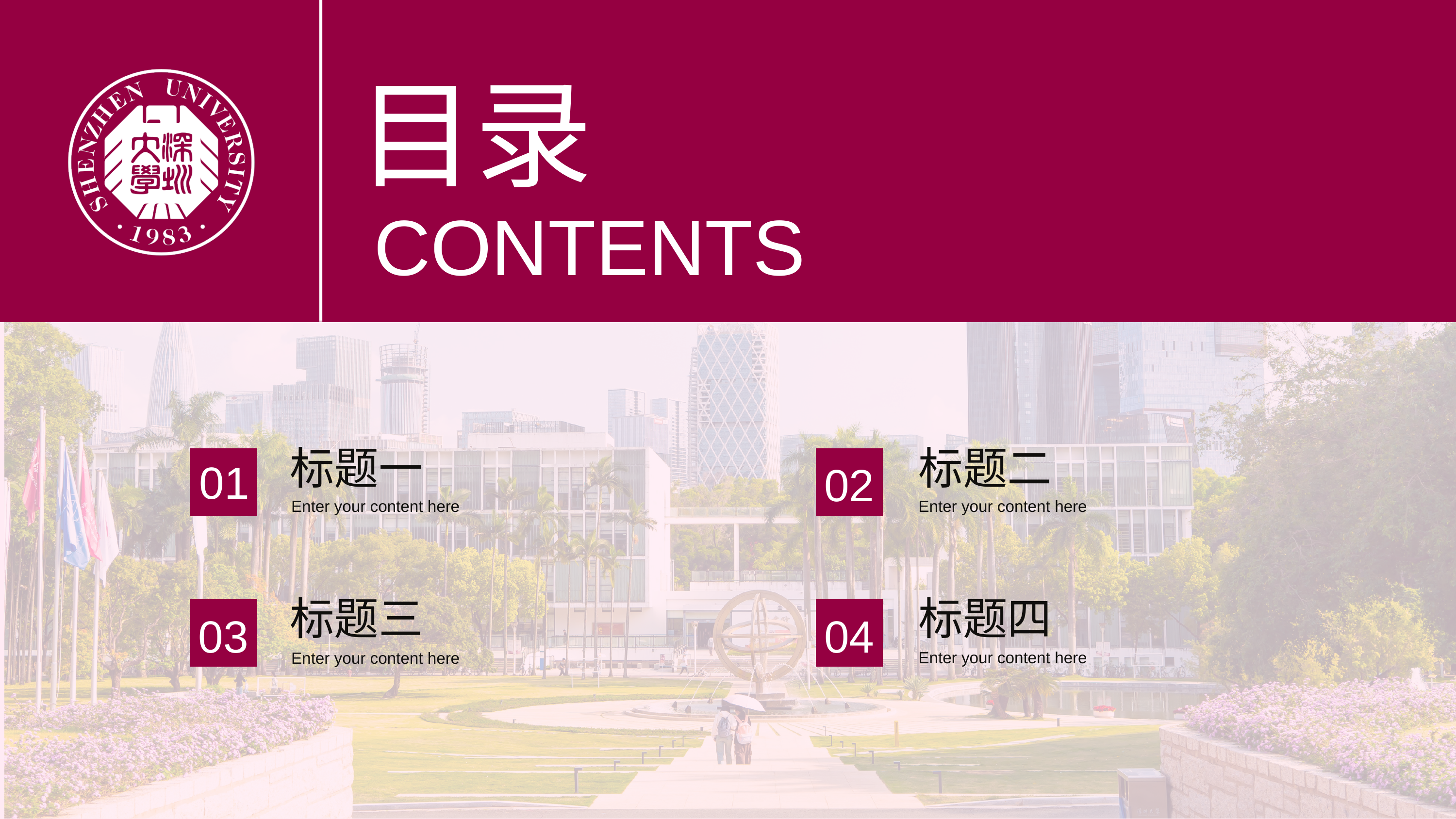

目录

CONTENTS
标题一
标题二
01

02
Enter your content here
Enter your content here
标题三
标题四

03
04
Enter your content here
Enter your content here